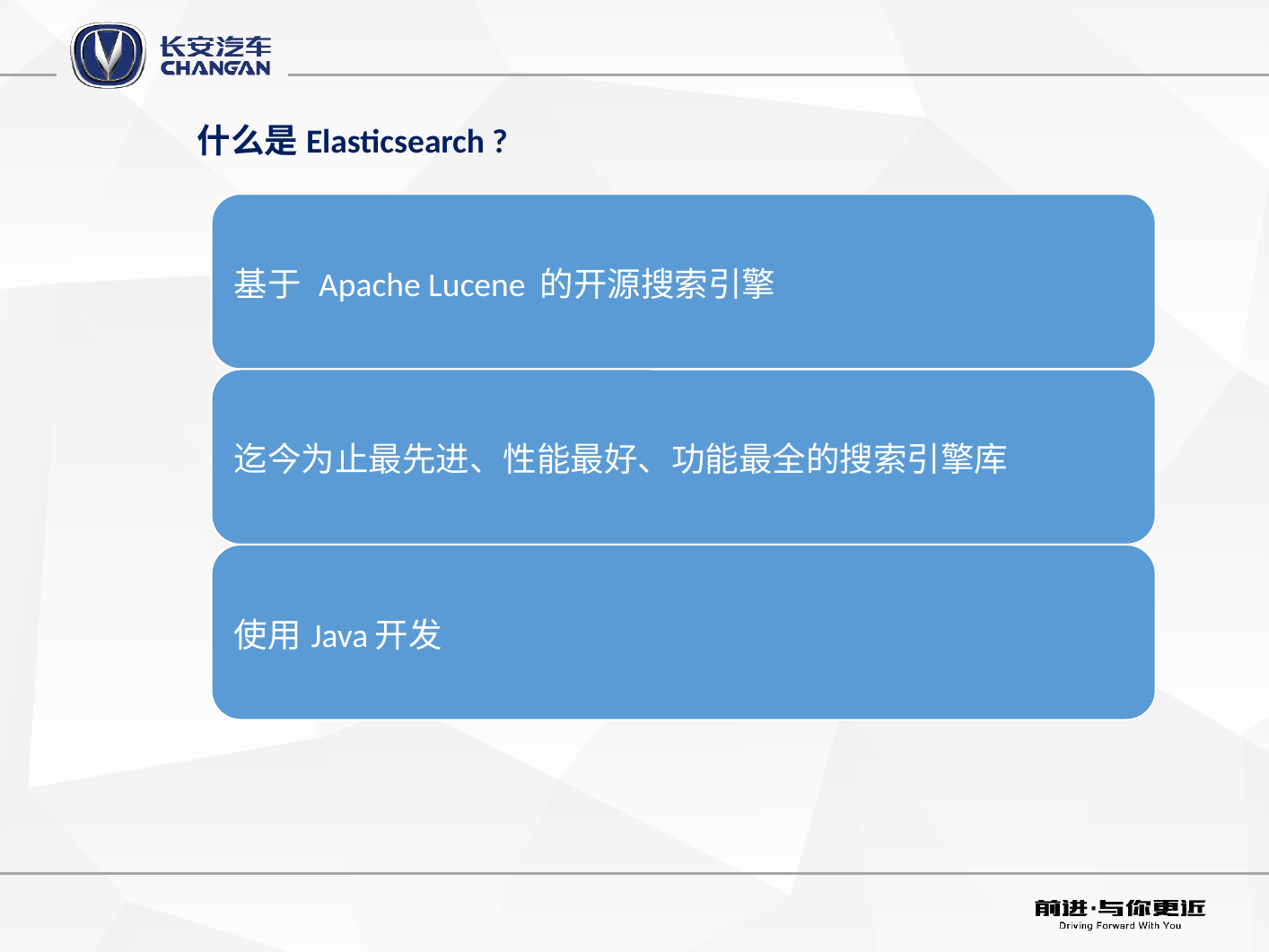

什么是Elasticsearch ?
基于 Apache Lucene 的开源搜索引擎
迄今为止最先进、性能最好、功能最全的搜索引擎库
使用Java开发